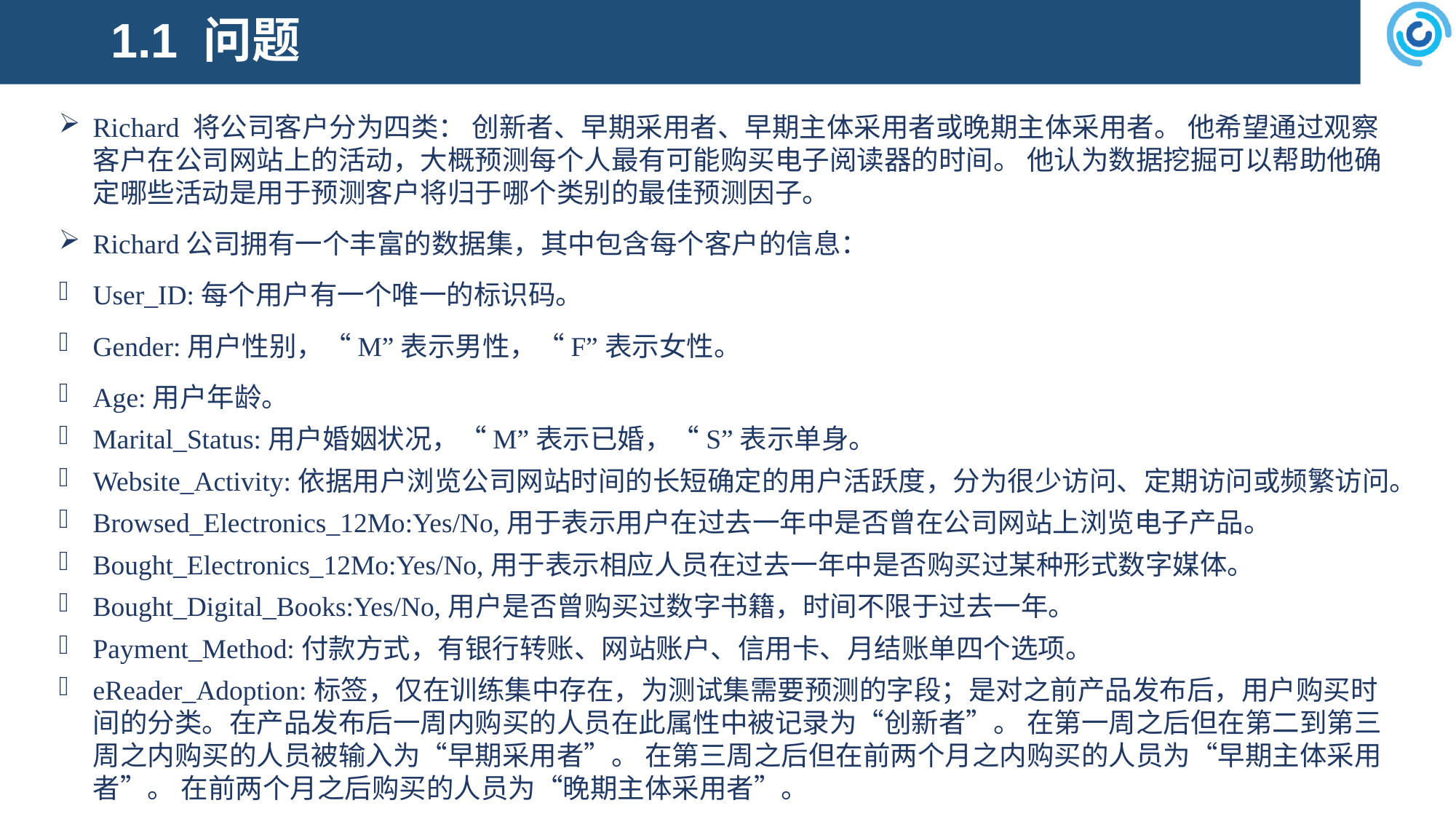

# 1.1 问题
Richard 将公司客户分为四类： 创新者、早期采用者、早期主体采用者或晚期主体采用者。 他希望通过观察客户在公司网站上的活动，大概预测每个人最有可能购买电子阅读器的时间。 他认为数据挖掘可以帮助他确定哪些活动是用于预测客户将归于哪个类别的最佳预测因子。
Richard公司拥有一个丰富的数据集，其中包含每个客户的信息：
User_ID:每个用户有一个唯一的标识码。
Gender:用户性别，“M”表示男性，“F”表示女性。
Age:用户年龄。
Marital_Status:用户婚姻状况，“M”表示已婚，“S”表示单身。
Website_Activity:依据用户浏览公司网站时间的长短确定的用户活跃度，分为很少访问、定期访问或频繁访问。
Browsed_Electronics_12Mo:Yes/No,用于表示用户在过去一年中是否曾在公司网站上浏览电子产品。
Bought_Electronics_12Mo:Yes/No,用于表示相应人员在过去一年中是否购买过某种形式数字媒体。
Bought_Digital_Books:Yes/No,用户是否曾购买过数字书籍，时间不限于过去一年。
Payment_Method:付款方式，有银行转账、网站账户、信用卡、月结账单四个选项。
eReader_Adoption:标签，仅在训练集中存在，为测试集需要预测的字段；是对之前产品发布后，用户购买时间的分类。在产品发布后一周内购买的人员在此属性中被记录为“创新者”。 在第一周之后但在第二到第三周之内购买的人员被输入为“早期采用者”。 在第三周之后但在前两个月之内购买的人员为“早期主体采用者”。 在前两个月之后购买的人员为“晚期主体采用者”。